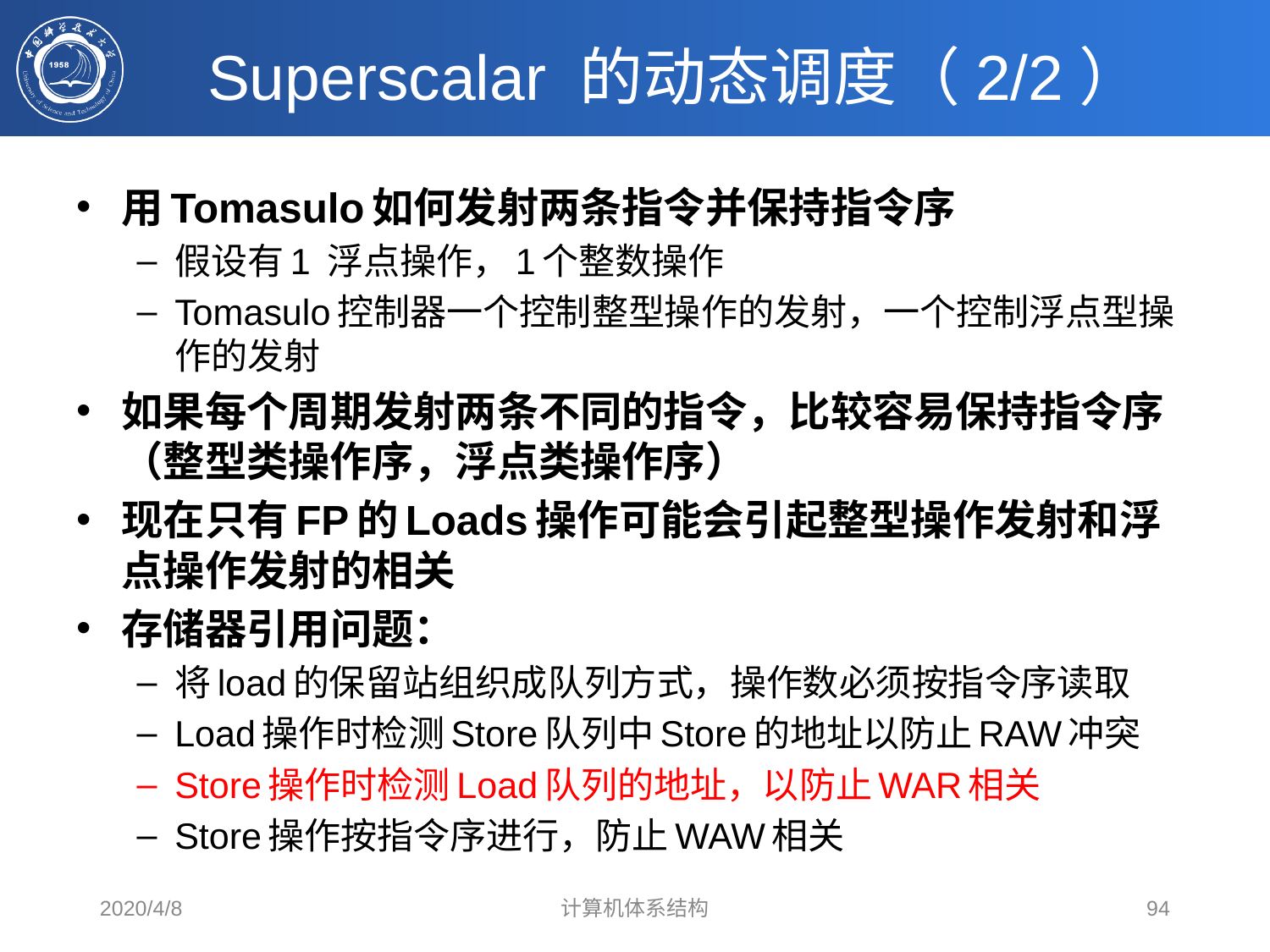

# Superscalar 的动态调度（2/2）
用Tomasulo如何发射两条指令并保持指令序
假设有1 浮点操作，1个整数操作
Tomasulo控制器一个控制整型操作的发射，一个控制浮点型操作的发射
如果每个周期发射两条不同的指令，比较容易保持指令序（整型类操作序，浮点类操作序）
现在只有FP的Loads操作可能会引起整型操作发射和浮点操作发射的相关
存储器引用问题：
将load的保留站组织成队列方式，操作数必须按指令序读取
Load操作时检测Store队列中Store的地址以防止RAW冲突
Store操作时检测Load队列的地址，以防止WAR相关
Store操作按指令序进行，防止WAW相关

2020/4/8
计算机体系结构
94